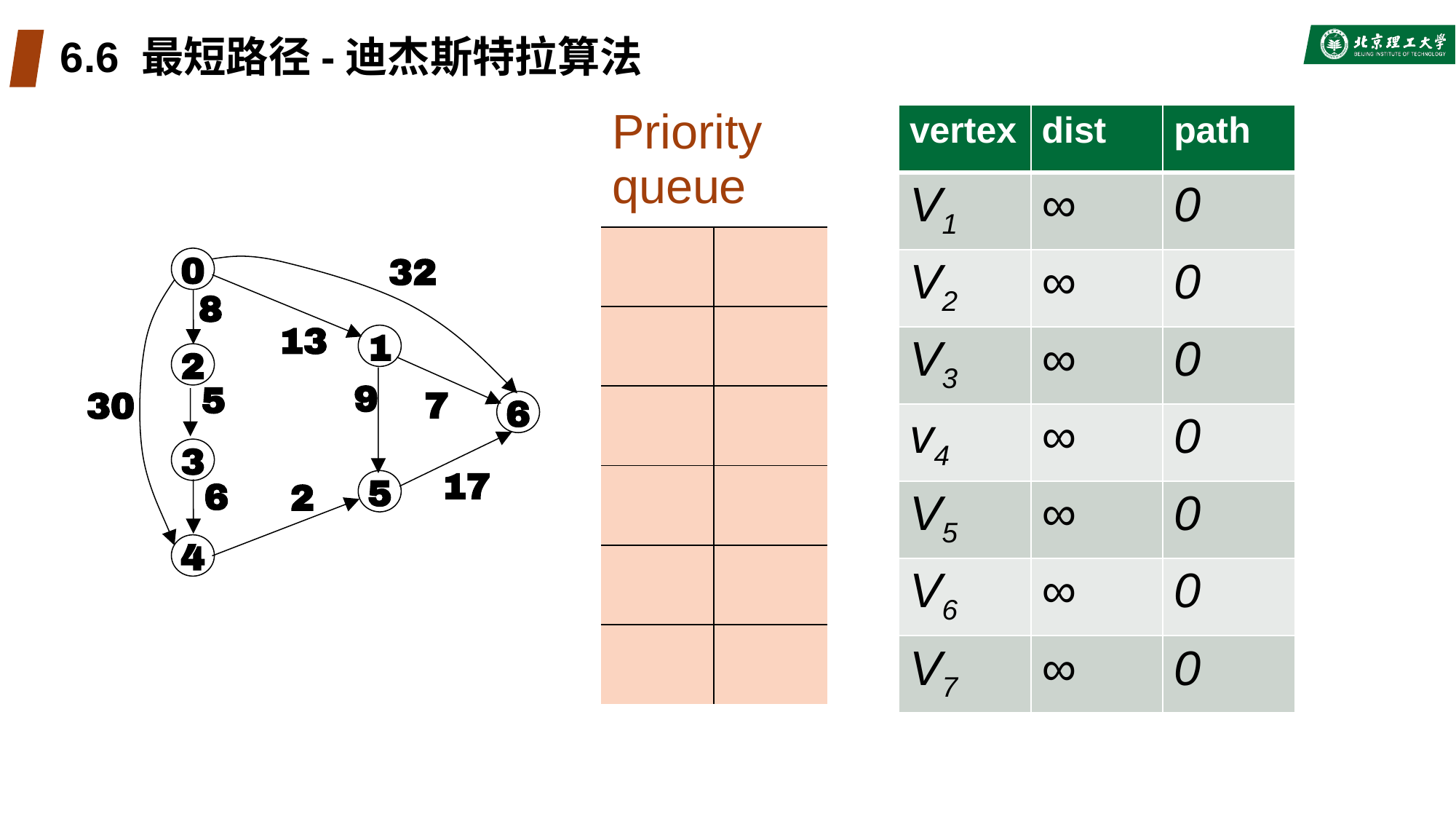

# 6.6 最短路径-迪杰斯特拉算法
| Priority queue |  |
| --- | --- |
|  |  |
|  |  |
|  |  |
|  |  |
|  |  |
|  |  |
| vertex | dist | path |
| --- | --- | --- |
| V1 | ∞ | 0 |
| V2 | ∞ | 0 |
| V3 | ∞ | 0 |
| v4 | ∞ | 0 |
| V5 | ∞ | 0 |
| V6 | ∞ | 0 |
| V7 | ∞ | 0 |
32
0

8

13
1
2

9
5
7
30

6

3
17
6
2
5

4